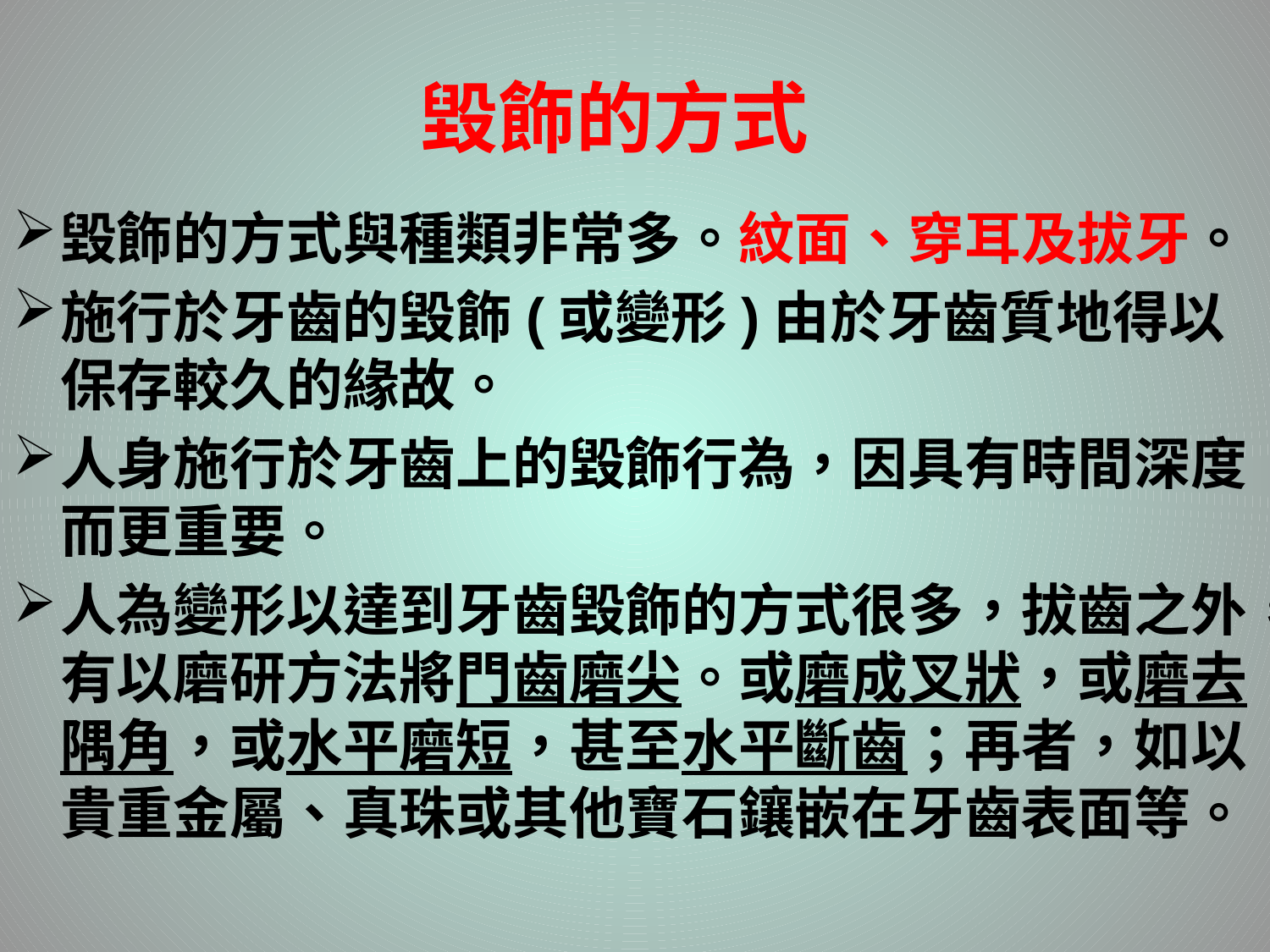

# 毀飾的方式
毀飾的方式與種類非常多。紋面、穿耳及拔牙。
施行於牙齒的毀飾(或變形)由於牙齒質地得以保存較久的緣故。
人身施行於牙齒上的毀飾行為，因具有時間深度而更重要。
人為變形以達到牙齒毀飾的方式很多，拔齒之外，有以磨研方法將門齒磨尖。或磨成叉狀，或磨去隅角，或水平磨短，甚至水平斷齒；再者，如以貴重金屬、真珠或其他寶石鑲嵌在牙齒表面等。